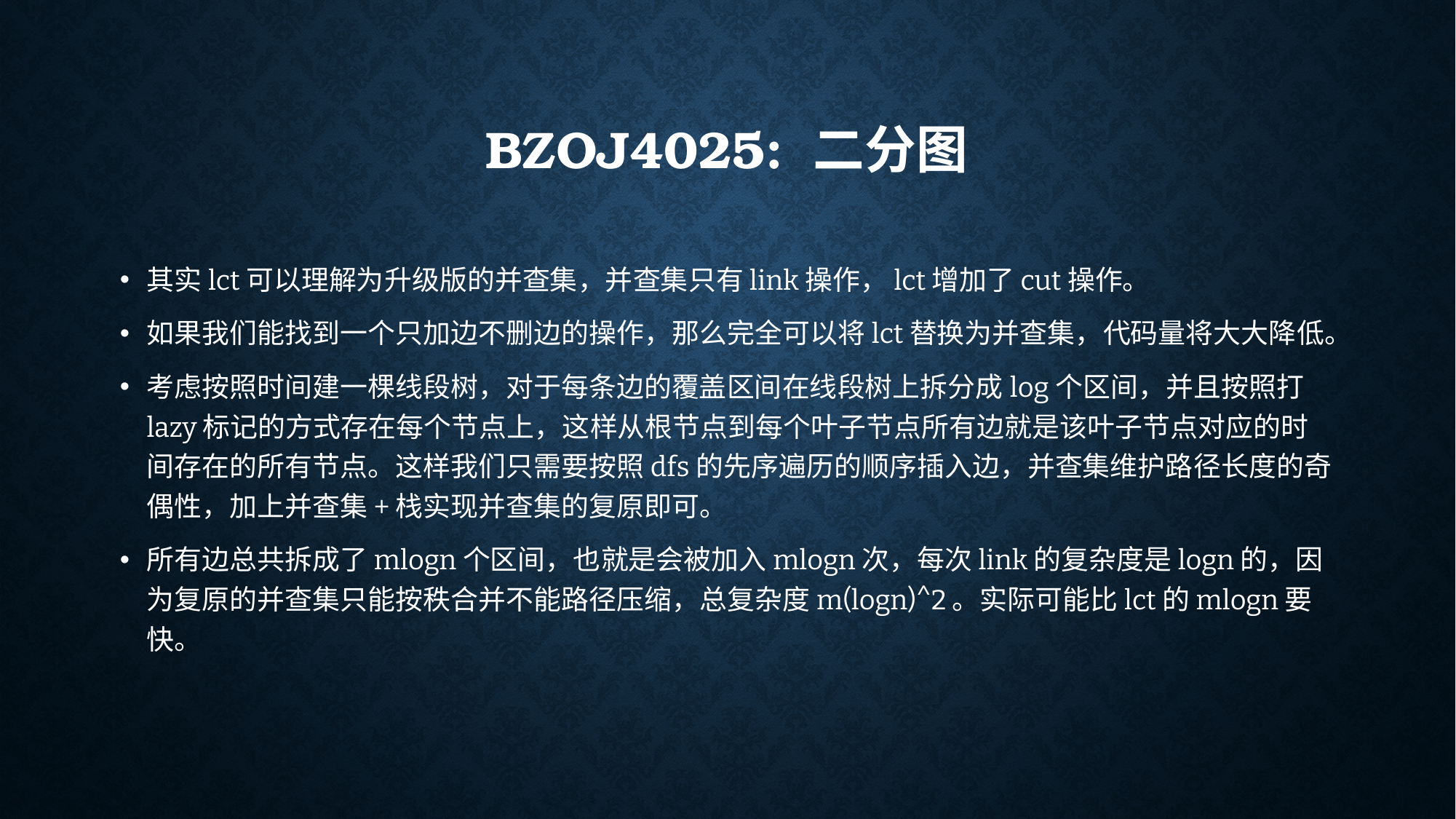

# BZOJ4025: 二分图
其实lct可以理解为升级版的并查集，并查集只有link操作，lct增加了cut操作。
如果我们能找到一个只加边不删边的操作，那么完全可以将lct替换为并查集，代码量将大大降低。
考虑按照时间建一棵线段树，对于每条边的覆盖区间在线段树上拆分成log个区间，并且按照打lazy标记的方式存在每个节点上，这样从根节点到每个叶子节点所有边就是该叶子节点对应的时间存在的所有节点。这样我们只需要按照dfs的先序遍历的顺序插入边，并查集维护路径长度的奇偶性，加上并查集+栈实现并查集的复原即可。
所有边总共拆成了mlogn个区间，也就是会被加入mlogn次，每次link的复杂度是logn的，因为复原的并查集只能按秩合并不能路径压缩，总复杂度m(logn)^2。实际可能比lct的mlogn要快。